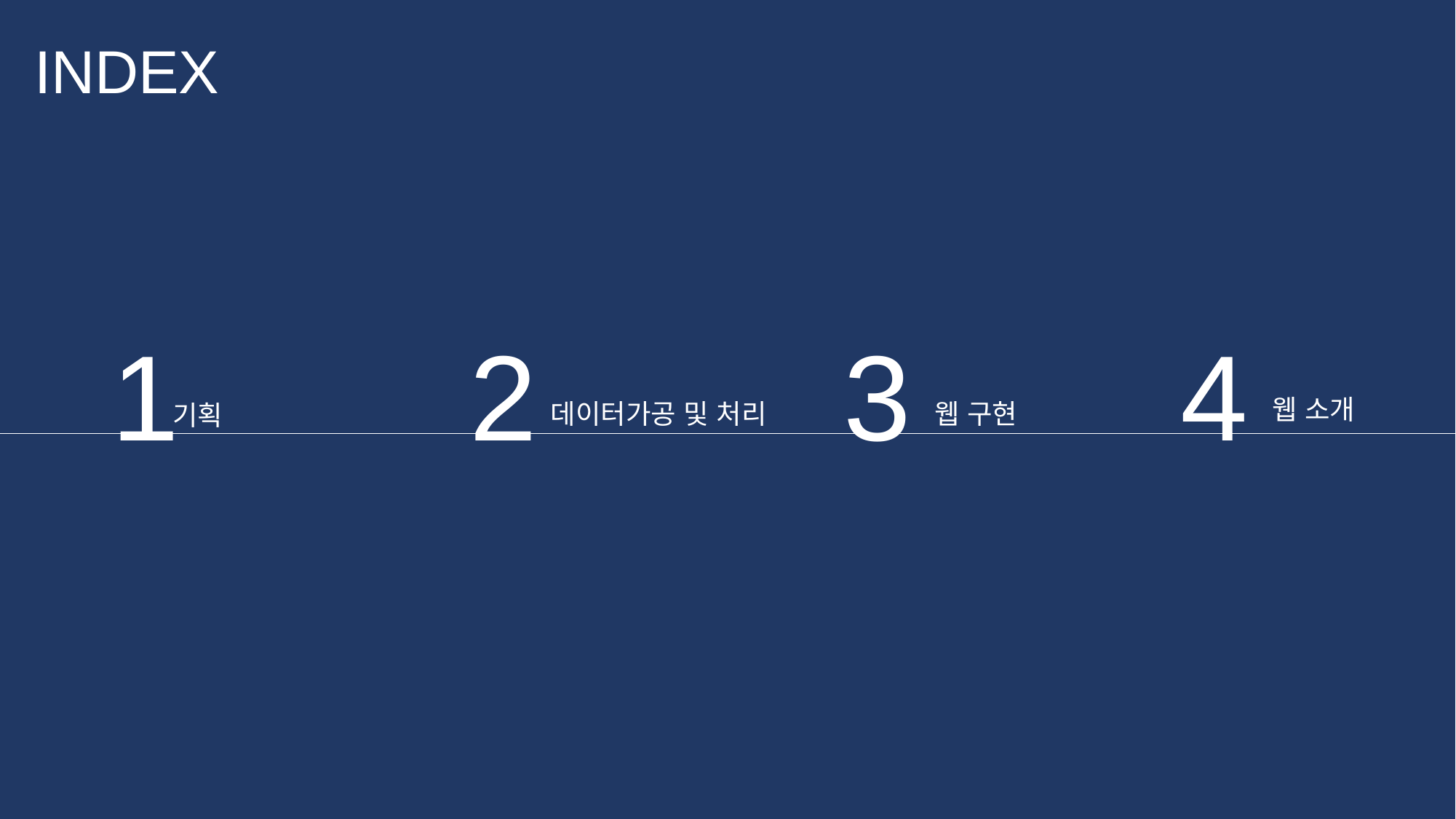

INDEX
1
기획
2
데이터가공 및 처리
3
웹 구현
4
웹 소개